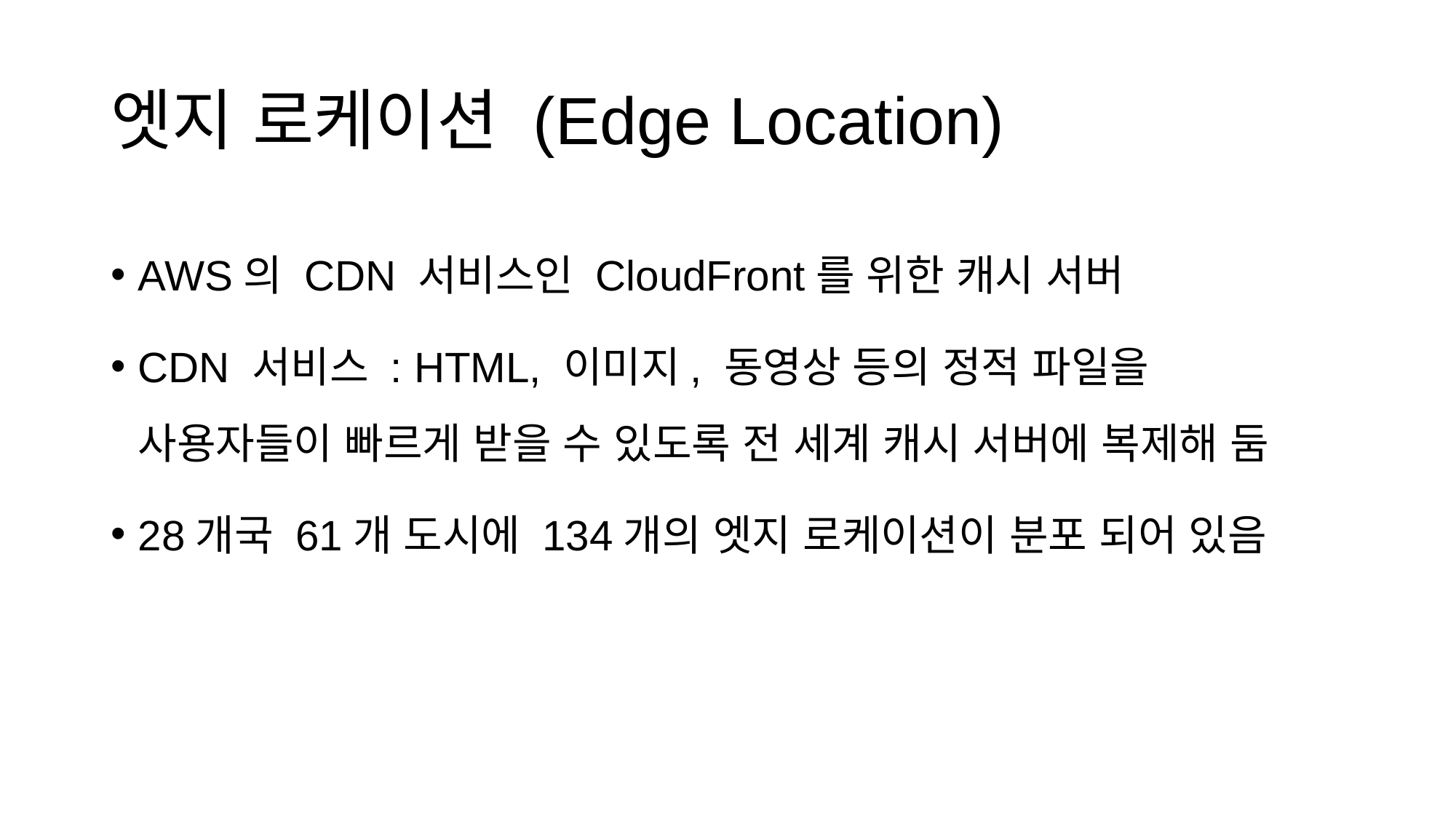

# 엣지 로케이션 (Edge Location)
AWS의 CDN 서비스인 CloudFront를 위한 캐시 서버
CDN 서비스 : HTML, 이미지, 동영상 등의 정적 파일을 사용자들이 빠르게 받을 수 있도록 전 세계 캐시 서버에 복제해 둠
28개국 61개 도시에 134개의 엣지 로케이션이 분포 되어 있음